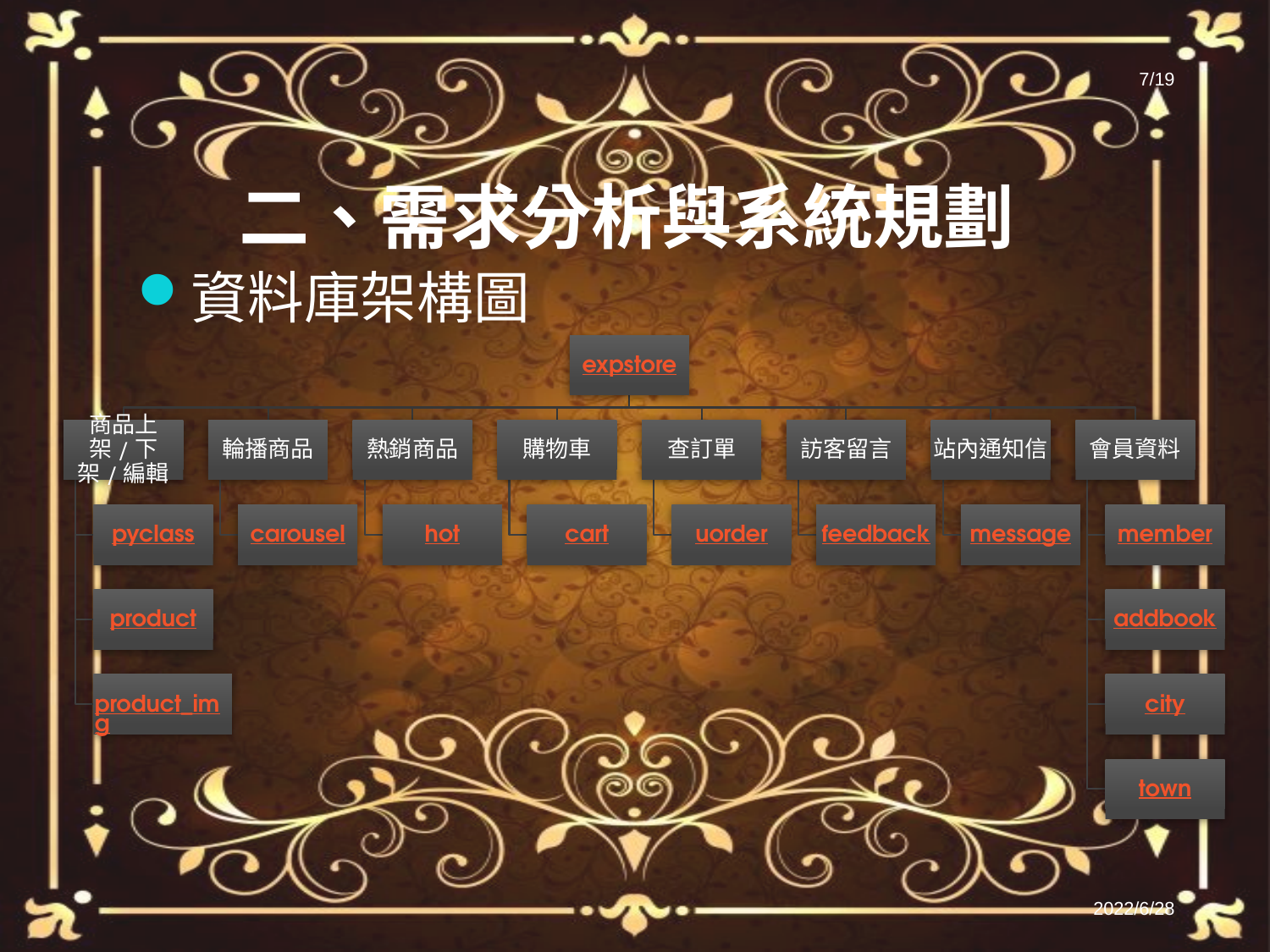

7/19
# 二、需求分析與系統規劃
資料庫架構圖
expstore
商品上架/下架/編輯
pyclass
product
product_img
輪播商品
carousel
熱銷商品
hot
購物車
cart
查訂單
uorder
訪客留言
feedback
站內通知信
message
會員資料
member
addbook
city
town
2022/6/28